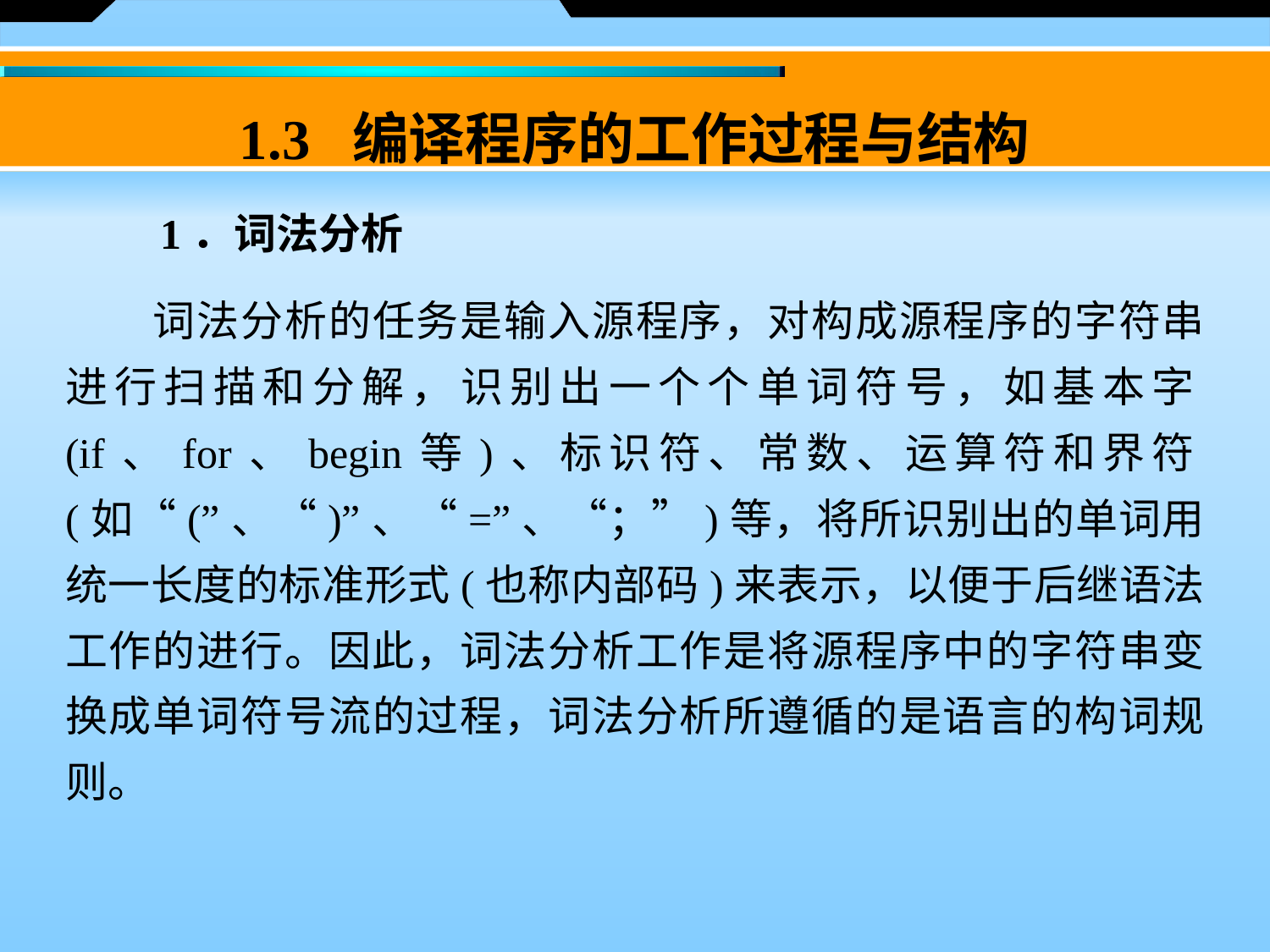

1.3  编译程序的工作过程与结构
　　1．词法分析
　　词法分析的任务是输入源程序，对构成源程序的字符串进行扫描和分解，识别出一个个单词符号，如基本字(if、for、begin等)、标识符、常数、运算符和界符(如“(”、“)”、“=”、“；”)等，将所识别出的单词用统一长度的标准形式(也称内部码)来表示，以便于后继语法工作的进行。因此，词法分析工作是将源程序中的字符串变换成单词符号流的过程，词法分析所遵循的是语言的构词规则。